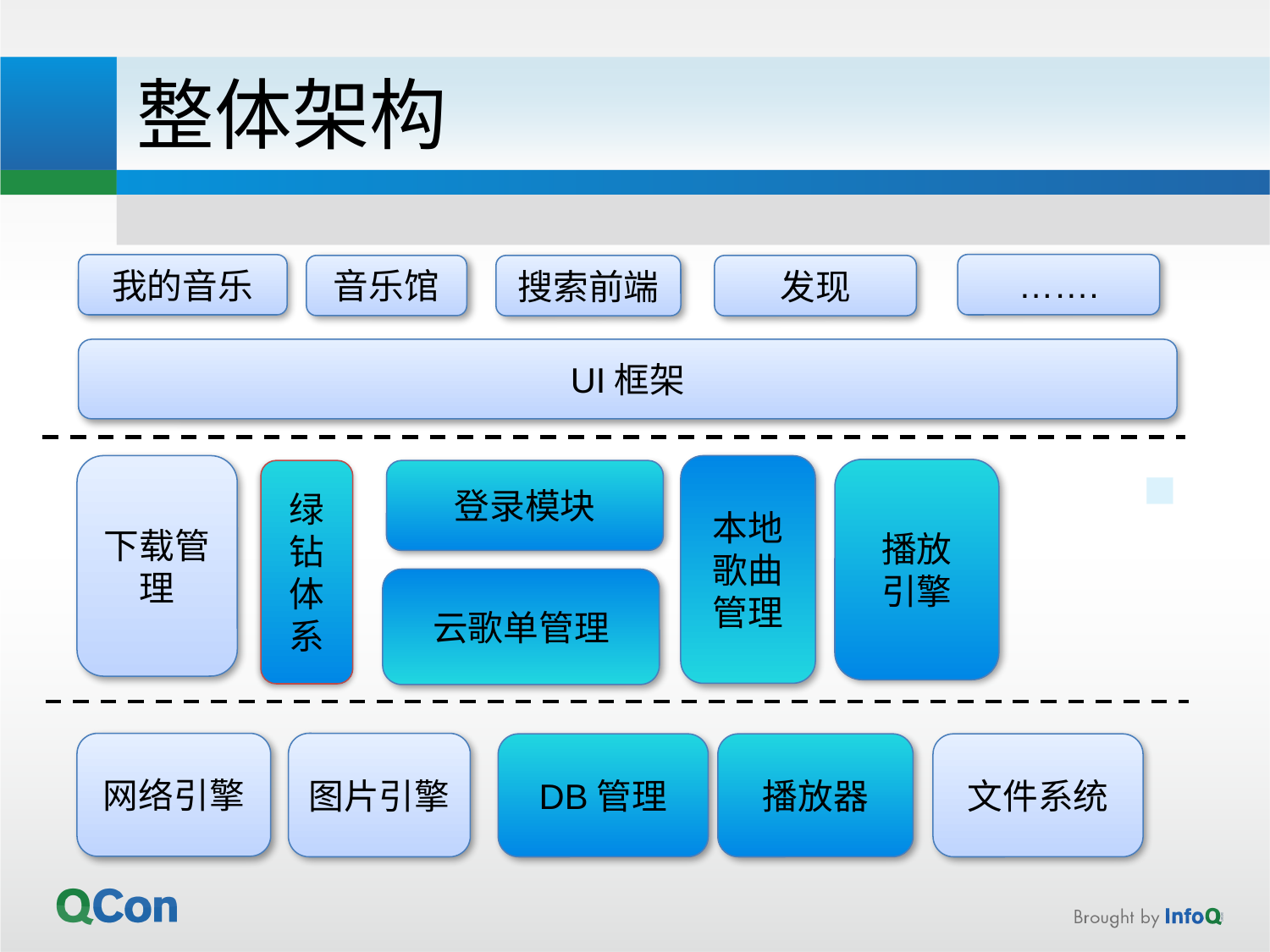

# 整体架构
…….
我的音乐
音乐馆
搜索前端
发现
UI框架
下载管理
本地歌曲管理
播放
引擎
绿钻体系
登录模块
云歌单管理
网络引擎
图片引擎
DB管理
播放器
文件系统